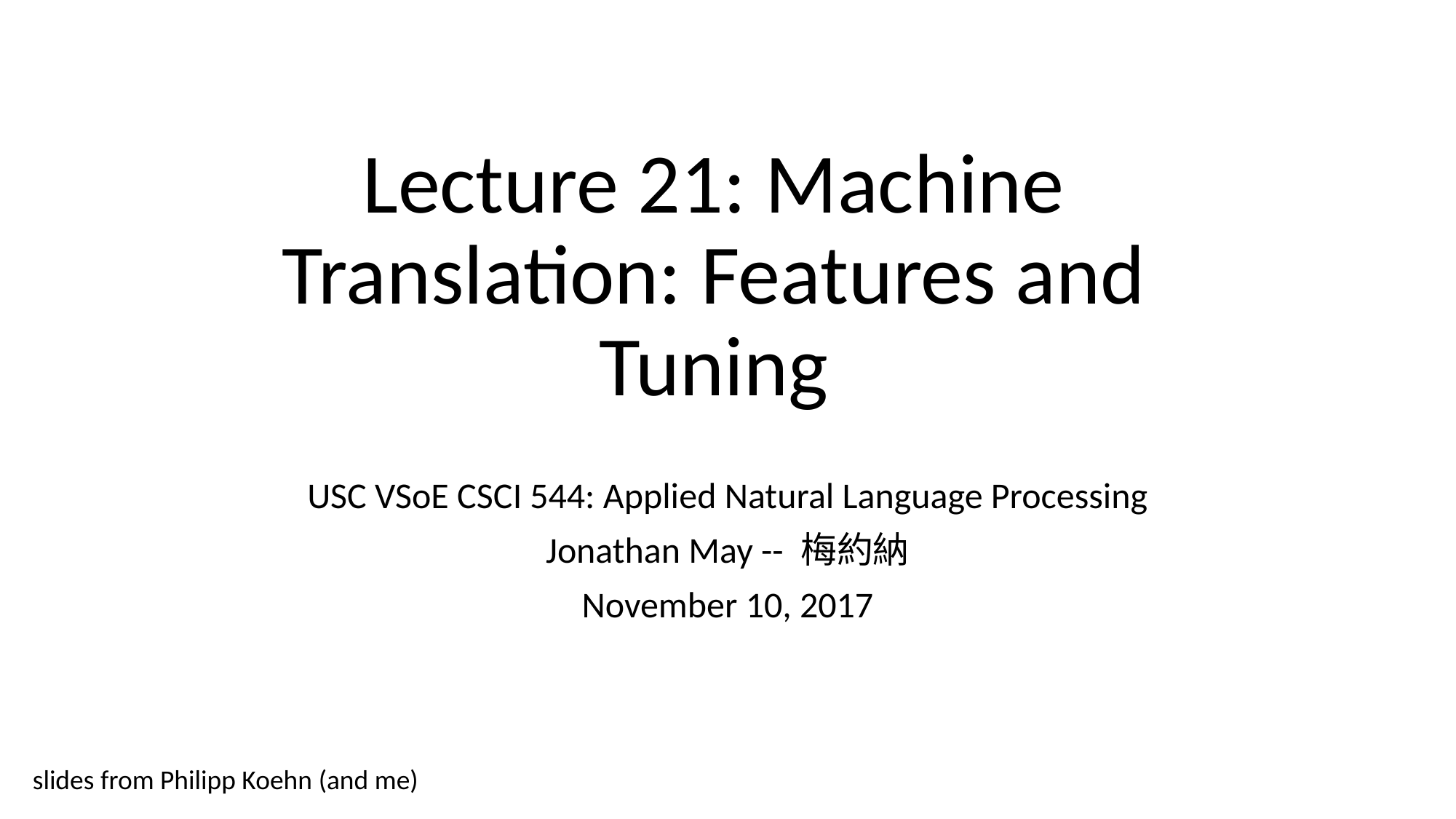

# Lecture 21: Machine Translation: Features and Tuning
USC VSoE CSCI 544: Applied Natural Language Processing
Jonathan May -- 梅約納
November 10, 2017
slides from Philipp Koehn (and me)